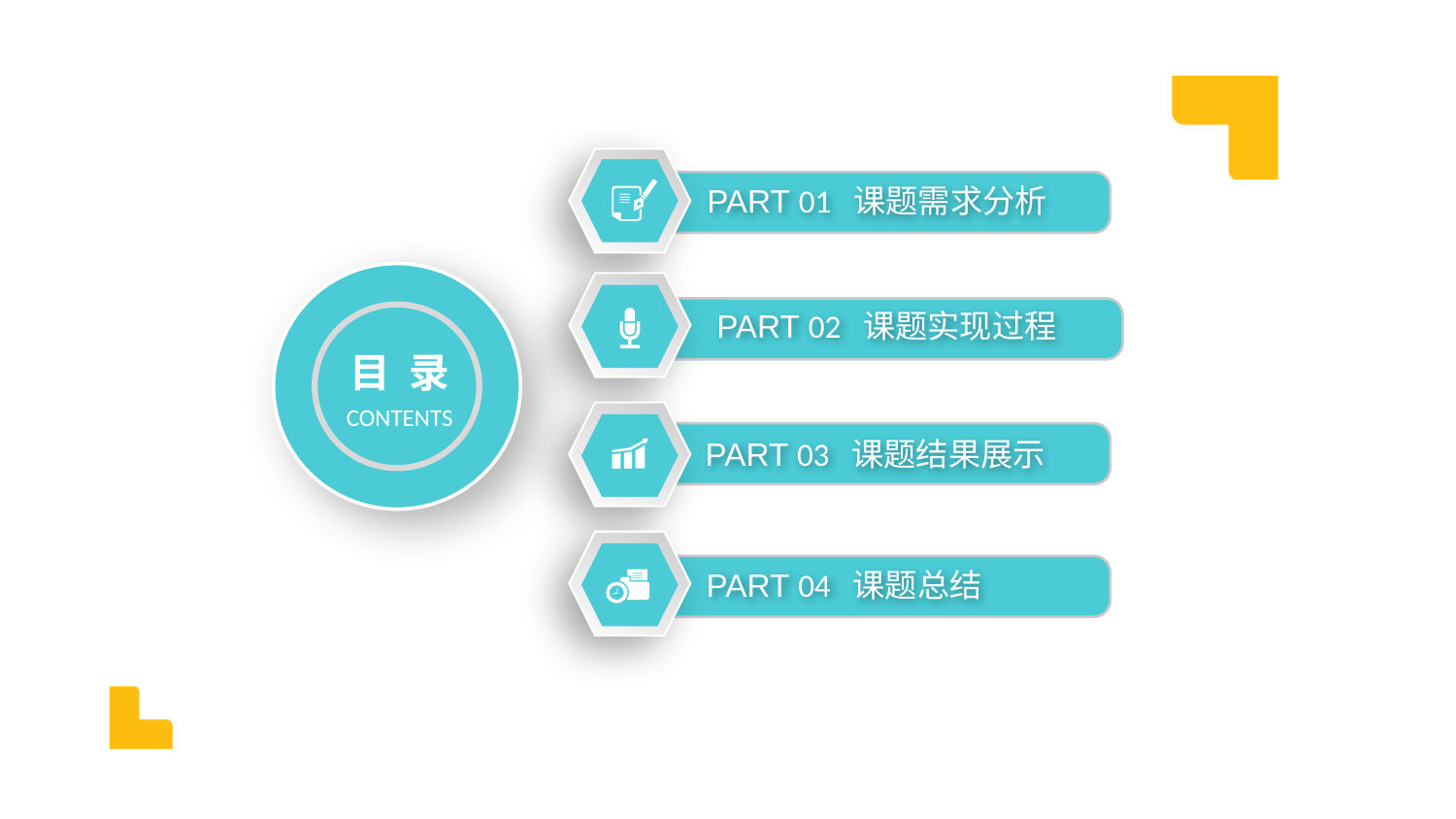

PART 01  课题需求分析

目  录
CONTENTS

PART 02  课题实现过程

PART 03  课题结果展示

PART 04  课题总结